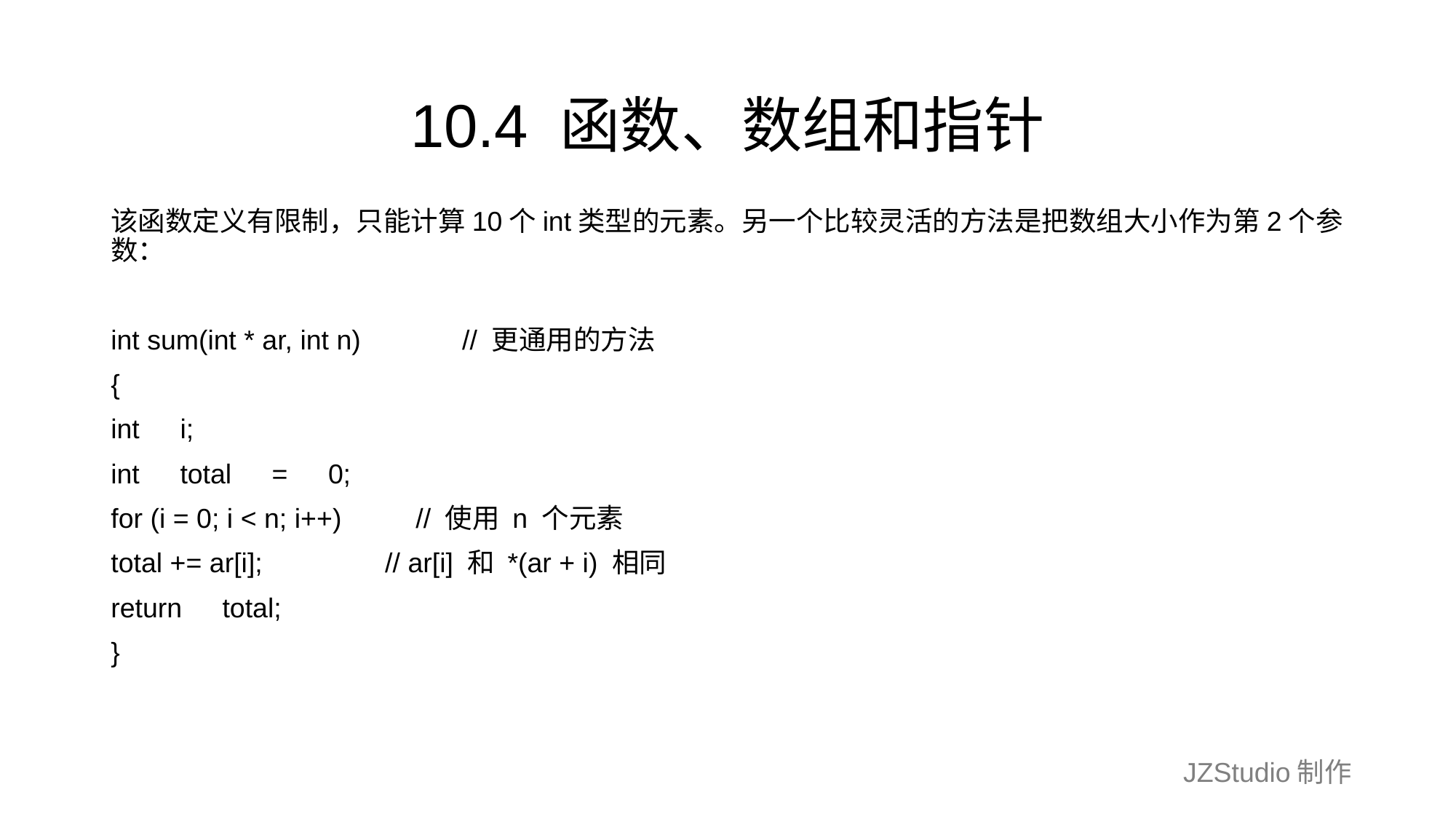

# 10.4 函数、数组和指针
该函数定义有限制，只能计算10个int类型的元素。另一个比较灵活的方法是把数组大小作为第2个参数：

int sum(int * ar, int n)　　　 // 更通用的方法
{
int　i;
int　total　=　0;
for (i = 0; i < n; i++)　　 // 使用 n 个元素
total += ar[i];　　　　// ar[i] 和 *(ar + i) 相同
return　total;
}